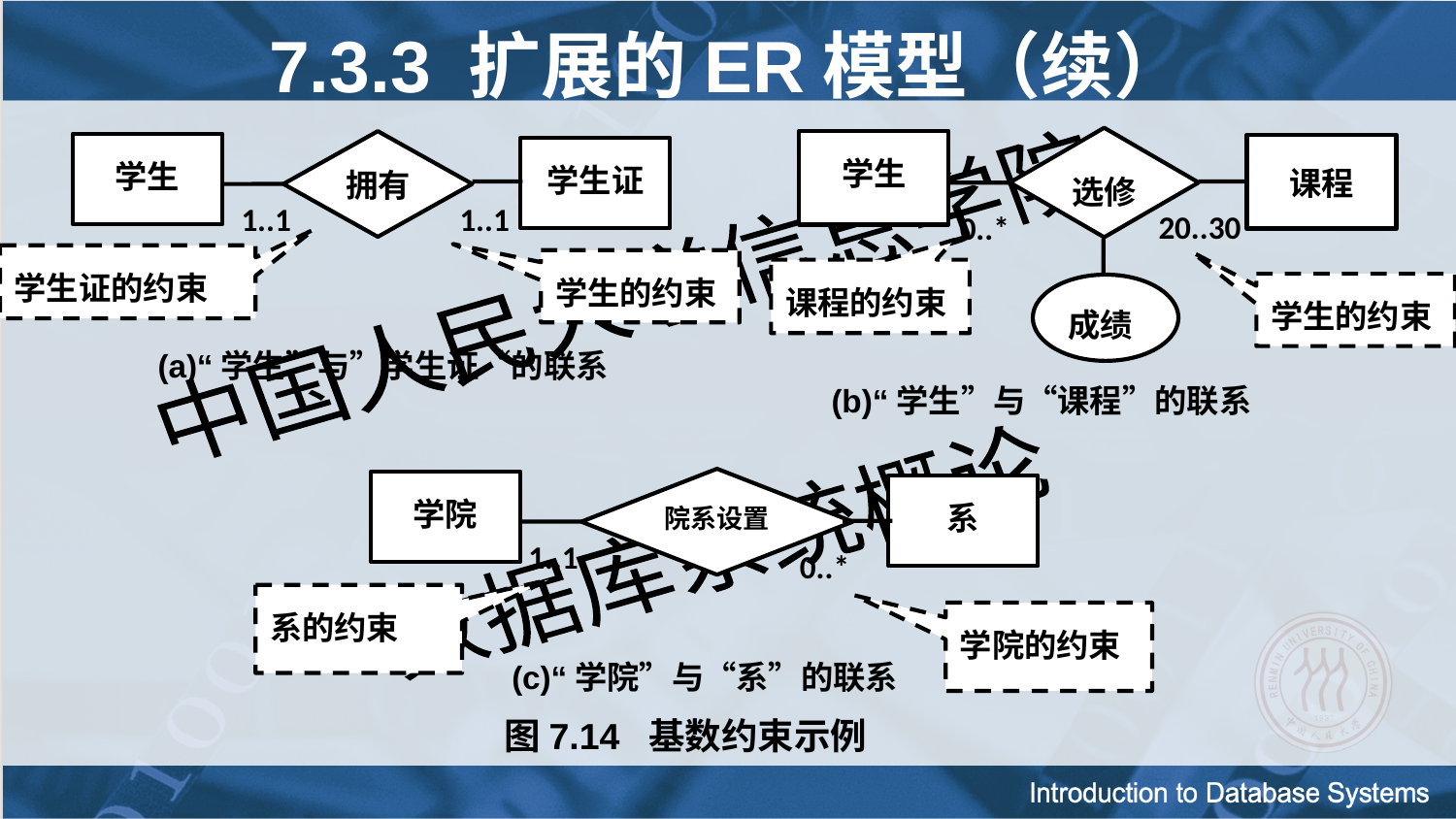

7.3.3 扩展的ER模型（续）
选修
学生
课程

20..30
0..*

成绩
拥有
学生
学生证

1..1
1..1
学生证的约束
学生的约束
课程的约束
学生的约束
(a)“学生”与”学生证“的联系
(b)“学生”与“课程”的联系
院系设置
学院
系

1..1
0..*
系的约束
学院的约束
(c)“学院”与“系”的联系
图7.14  基数约束示例